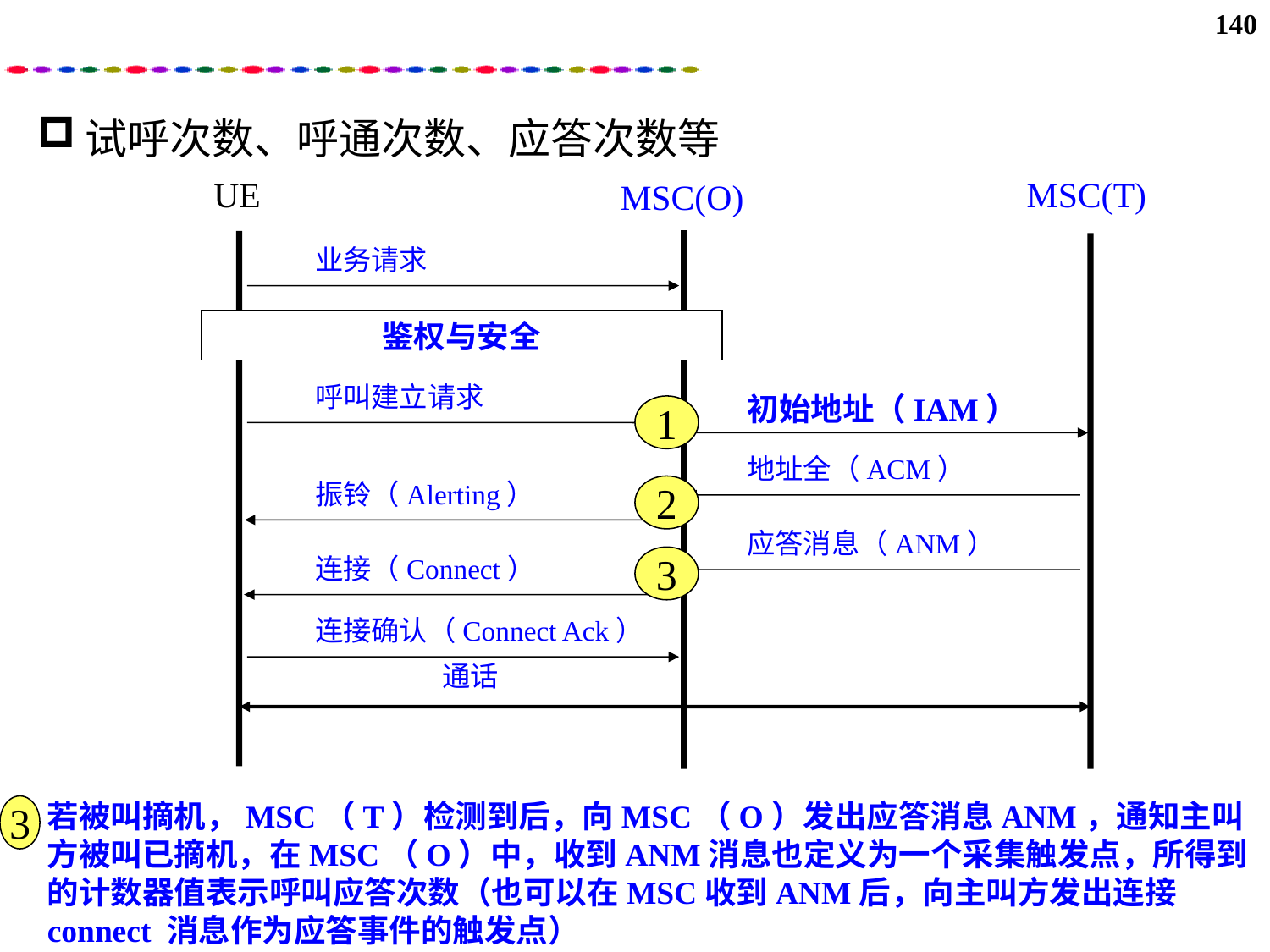

140
试呼次数、呼通次数、应答次数等
UE
MSC(T)
MSC(O)

业务请求

鉴权与安全
呼叫建立请求
初始地址（IAM）

地址全（ACM）
振铃（Alerting）

应答消息（ANM）
连接（Connect）

连接确认（Connect Ack）
通话

1
2
3
若被叫摘机，MSC（T）检测到后，向MSC（O）发出应答消息ANM，通知主叫方被叫已摘机，在MSC（O）中，收到ANM消息也定义为一个采集触发点，所得到的计数器值表示呼叫应答次数（也可以在MSC收到ANM后，向主叫方发出连接connect 消息作为应答事件的触发点）
3